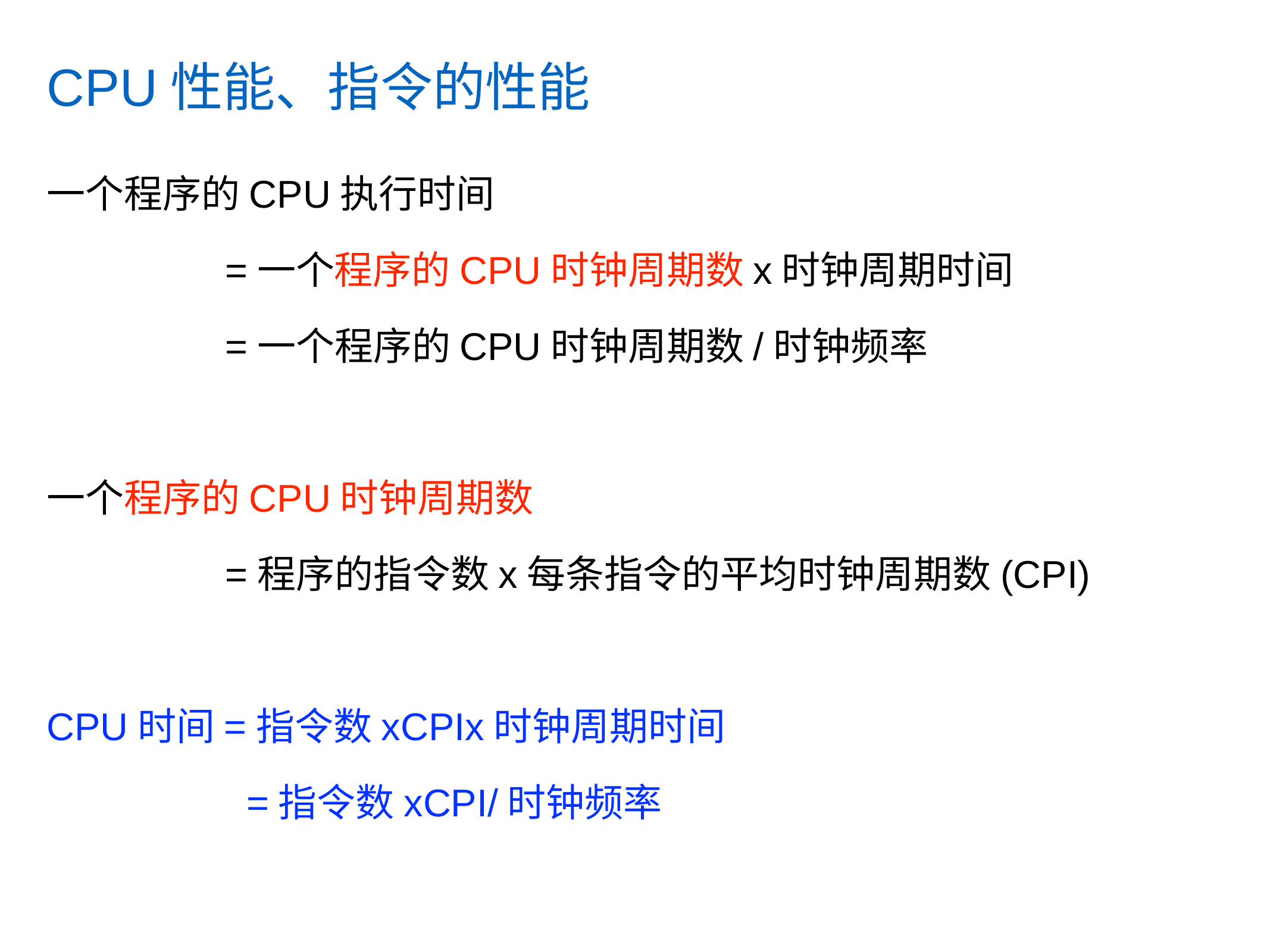

# CPU性能、指令的性能
一个程序的CPU执行时间
		=一个程序的CPU时钟周期数x时钟周期时间
		=一个程序的CPU时钟周期数/时钟频率

一个程序的CPU时钟周期数
		=程序的指令数x每条指令的平均时钟周期数(CPI)

CPU时间=指令数xCPIx时钟周期时间
		  =指令数xCPI/时钟频率
62